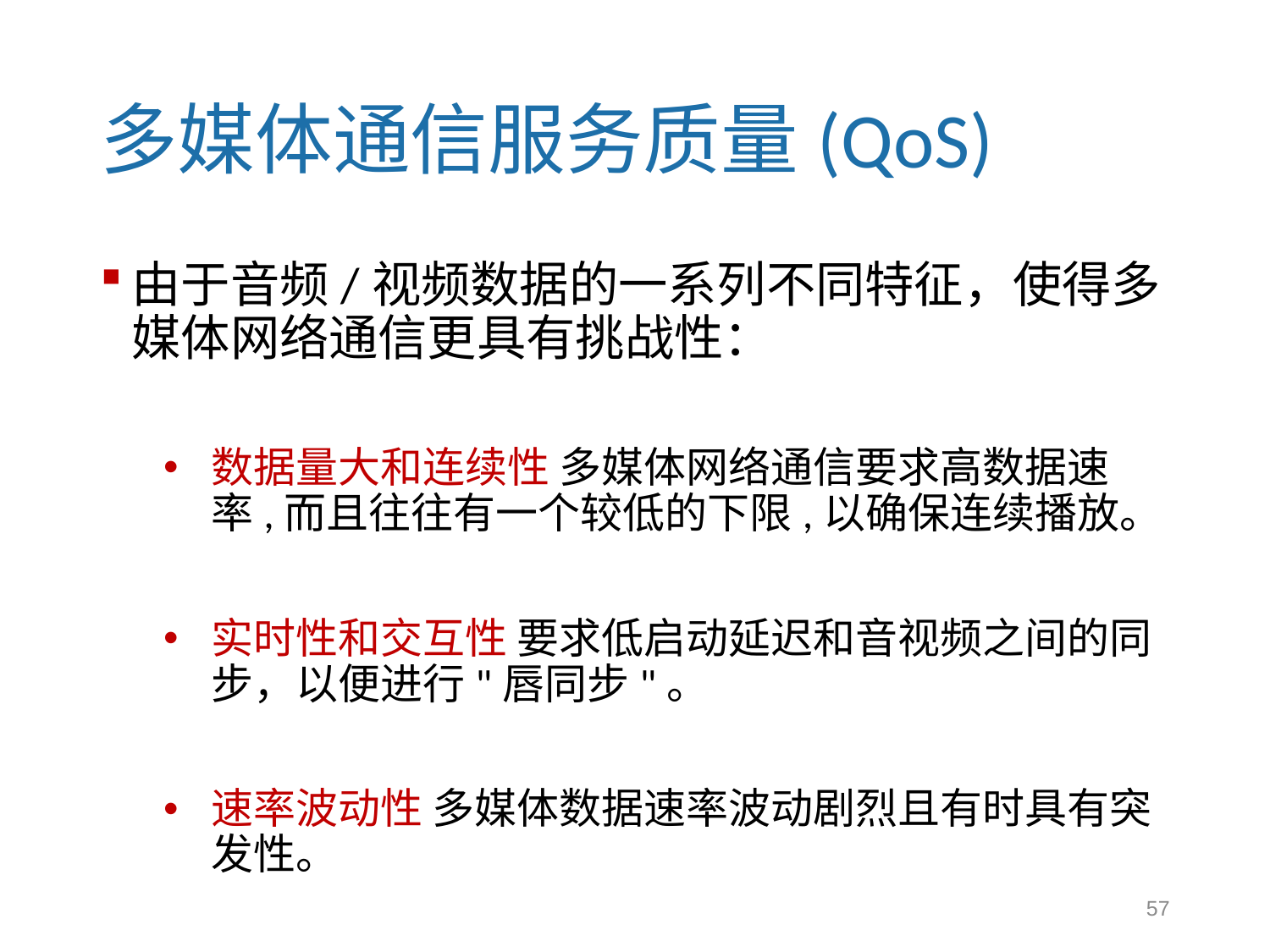

# 多媒体通信服务质量(QoS)
由于音频/视频数据的一系列不同特征，使得多媒体网络通信更具有挑战性：

数据量大和连续性 多媒体网络通信要求高数据速率,而且往往有一个较低的下限,以确保连续播放。

实时性和交互性 要求低启动延迟和音视频之间的同步，以便进行"唇同步"。

速率波动性 多媒体数据速率波动剧烈且有时具有突发性。

57